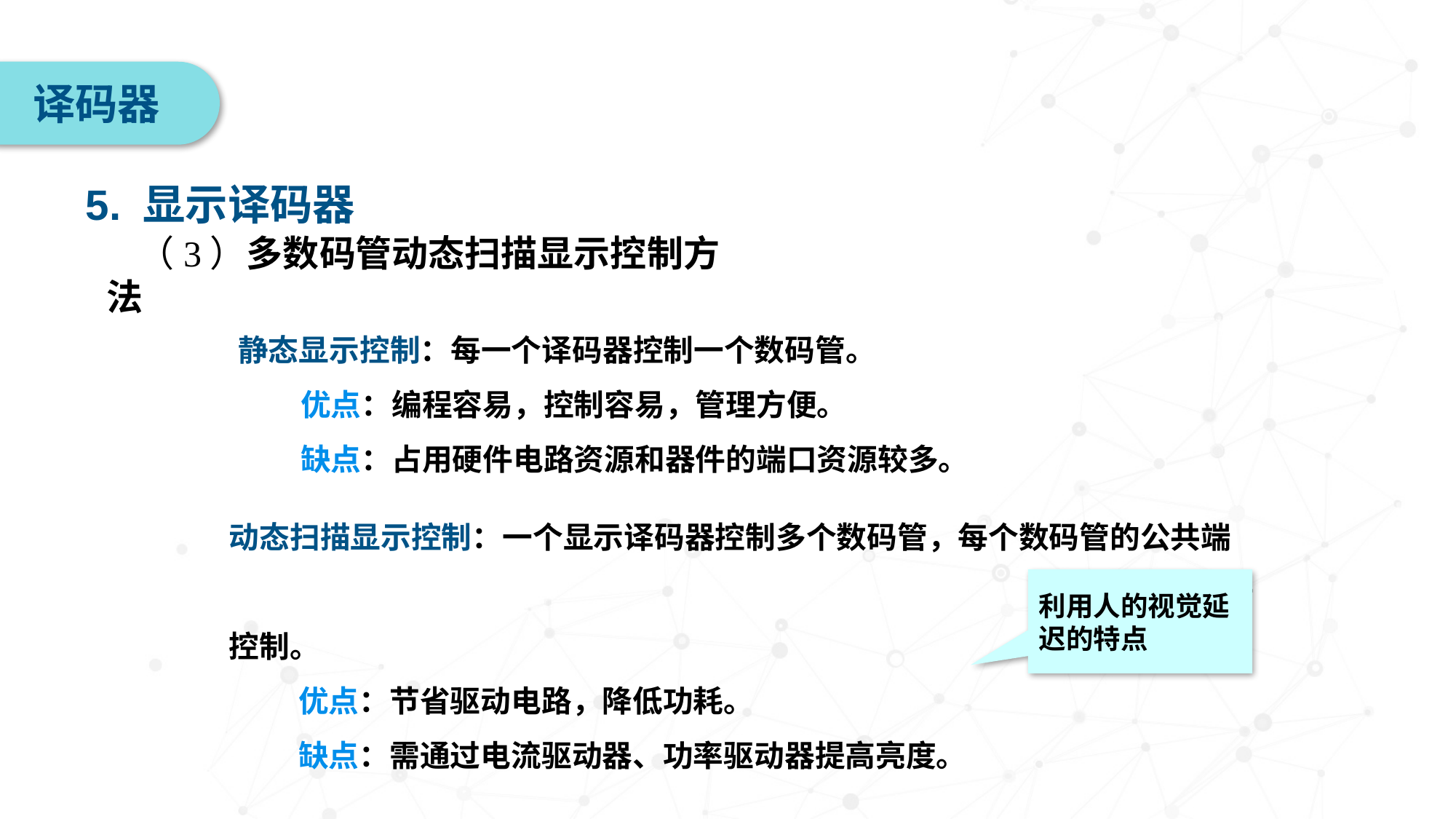

译码器
5. 显示译码器
（3）多数码管动态扫描显示控制方法
静态显示控制：每一个译码器控制一个数码管。
        优点：编程容易，控制容易，管理方便。
        缺点：占用硬件电路资源和器件的端口资源较多。
动态扫描显示控制：一个显示译码器控制多个数码管，每个数码管的公共端                                                                                --------------------          由相应位选信号控制。
         优点：节省驱动电路，降低功耗。
         缺点：需通过电流驱动器、功率驱动器提高亮度。

利用人的视觉延迟的特点
42